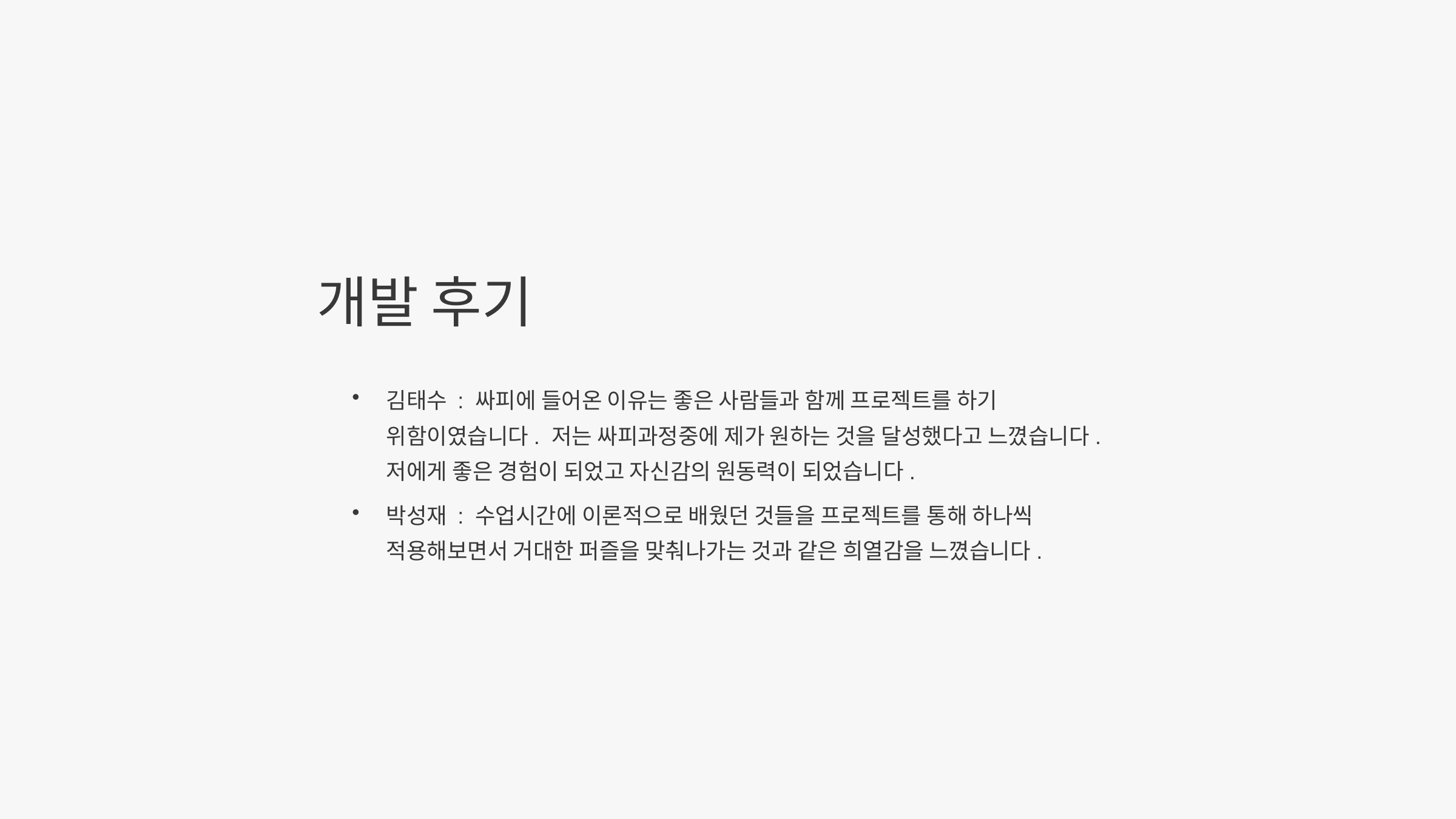

개발 후기
김태수 : 싸피에 들어온 이유는 좋은 사람들과 함께 프로젝트를 하기 위함이였습니다. 저는 싸피과정중에 제가 원하는 것을 달성했다고 느꼈습니다. 저에게 좋은 경험이 되었고 자신감의 원동력이 되었습니다.
박성재 : 수업시간에 이론적으로 배웠던 것들을 프로젝트를 통해 하나씩 적용해보면서 거대한 퍼즐을 맞춰나가는 것과 같은 희열감을 느꼈습니다.